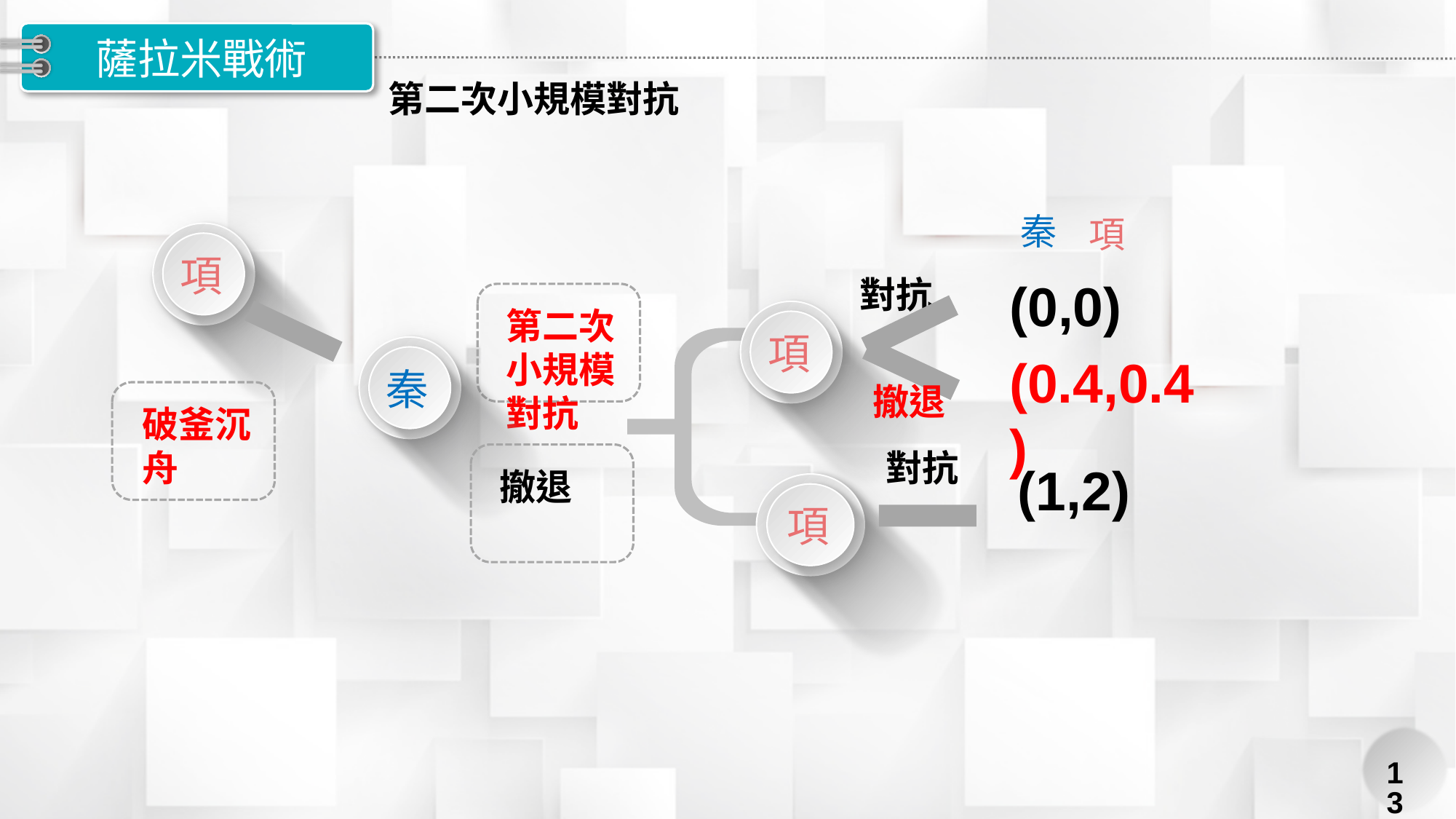

# 薩拉米戰術
第二次小規模對抗
秦

項
項
(0,0)
對抗

項

第二次小規模對抗

秦

(0.4,0.4)

撤退

破釜沉舟
對抗

撤退
(1,2)

項

13